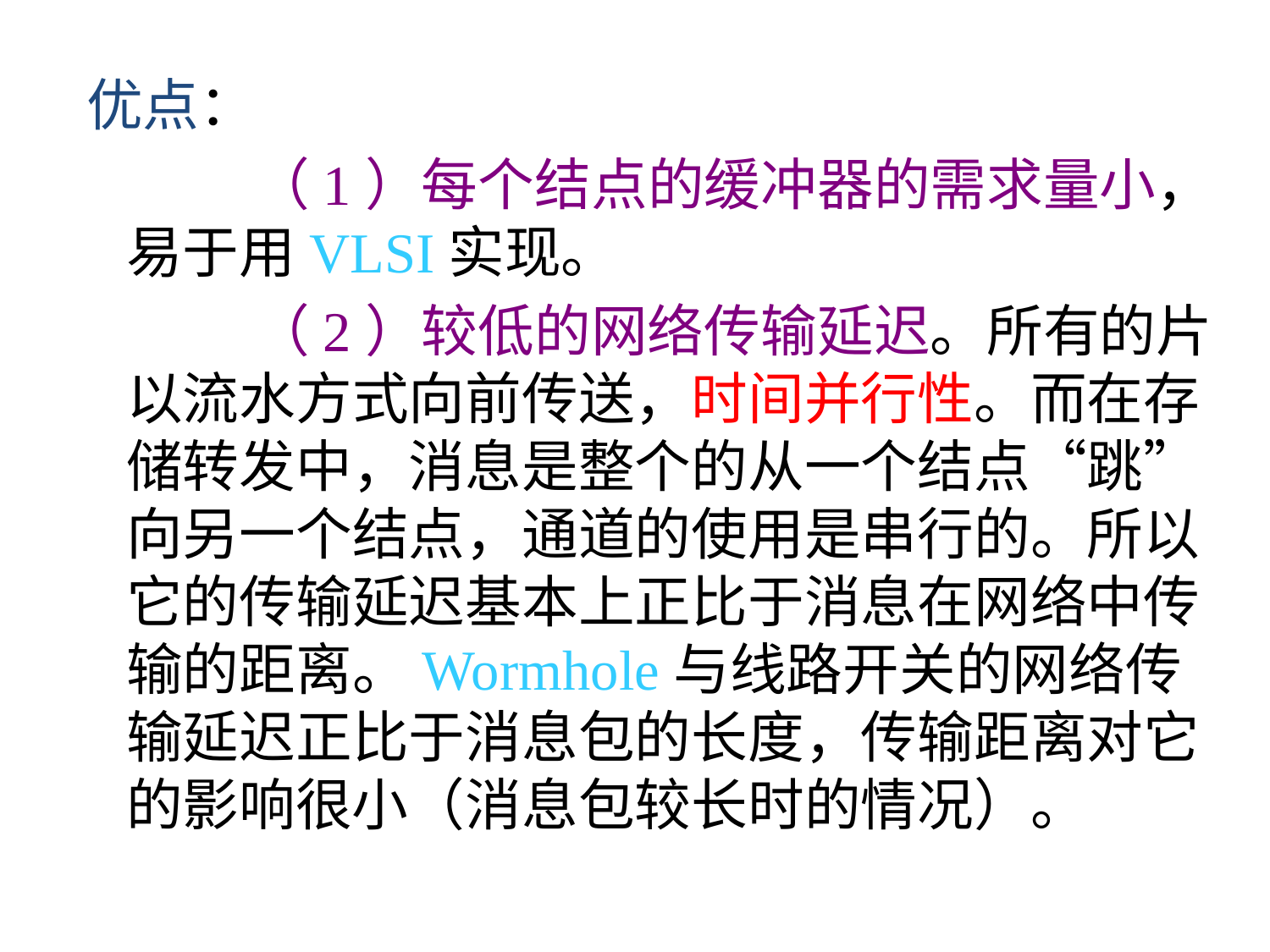

优点：
		（1）每个结点的缓冲器的需求量小，易于用VLSI实现。
		（2）较低的网络传输延迟。所有的片以流水方式向前传送，时间并行性。而在存储转发中，消息是整个的从一个结点“跳”向另一个结点，通道的使用是串行的。所以它的传输延迟基本上正比于消息在网络中传输的距离。Wormhole与线路开关的网络传输延迟正比于消息包的长度，传输距离对它的影响很小（消息包较长时的情况）。